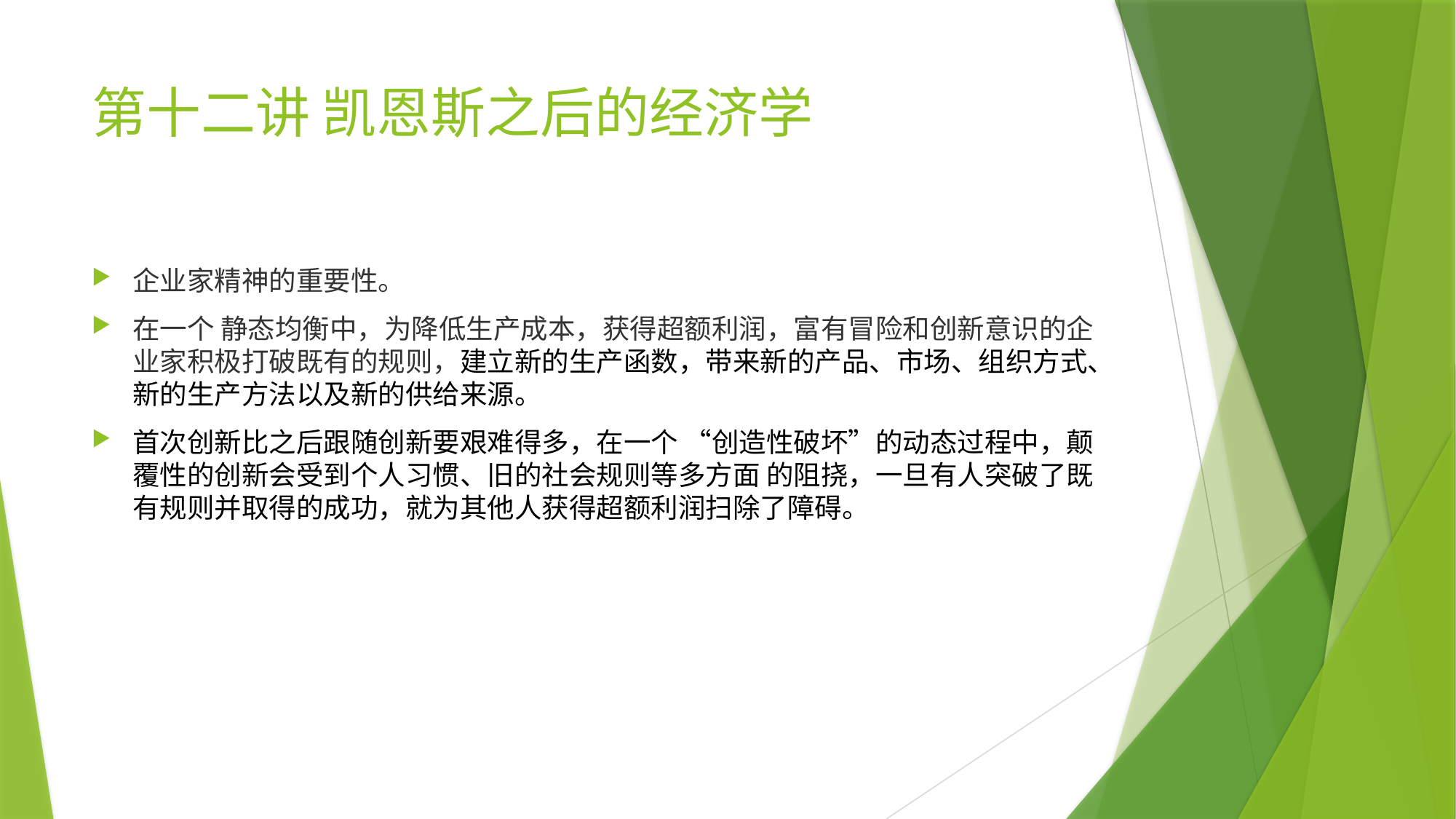

# 第十二讲 凯恩斯之后的经济学
企业家精神的重要性。
在一个 静态均衡中，为降低生产成本，获得超额利润，富有冒险和创新意识的企业家积极打破既有的规则，建立新的生产函数，带来新的产品、市场、组织方式、新的生产方法以及新的供给来源。
首次创新比之后跟随创新要艰难得多，在一个 “创造性破坏”的动态过程中，颠覆性的创新会受到个人习惯、旧的社会规则等多方面 的阻挠，一旦有人突破了既有规则并取得的成功，就为其他人获得超额利润扫除了障碍。